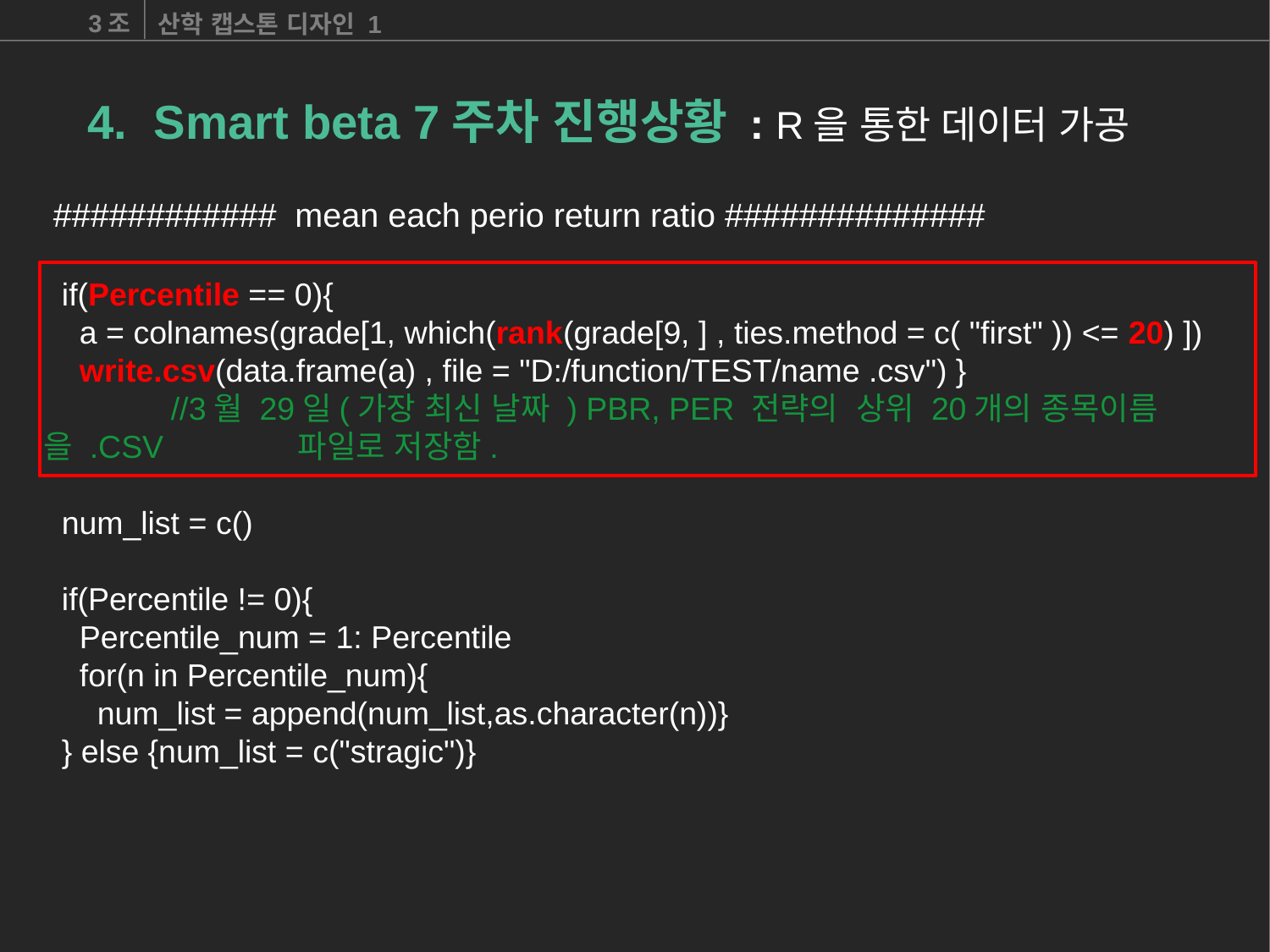

3조
산학 캡스톤 디자인 1

4.  Smart beta 7주차 진행상황 : R을 통한 데이터 가공
 ############  mean each perio return ratio ##############

  if(Percentile == 0){
    a = colnames(grade[1, which(rank(grade[9, ] , ties.method = c( "first" )) <= 20) ])
    write.csv(data.frame(a) , file = "D:/function/TEST/name .csv") }
	//3월 29일(가장 최신 날짜 ) PBR, PER 전략의  상위 20개의 종목이름을 .CSV 	파일로 저장함.

  num_list = c()

  if(Percentile != 0){
    Percentile_num = 1: Percentile
    for(n in Percentile_num){
      num_list = append(num_list,as.character(n))}
  } else {num_list = c("stragic")}